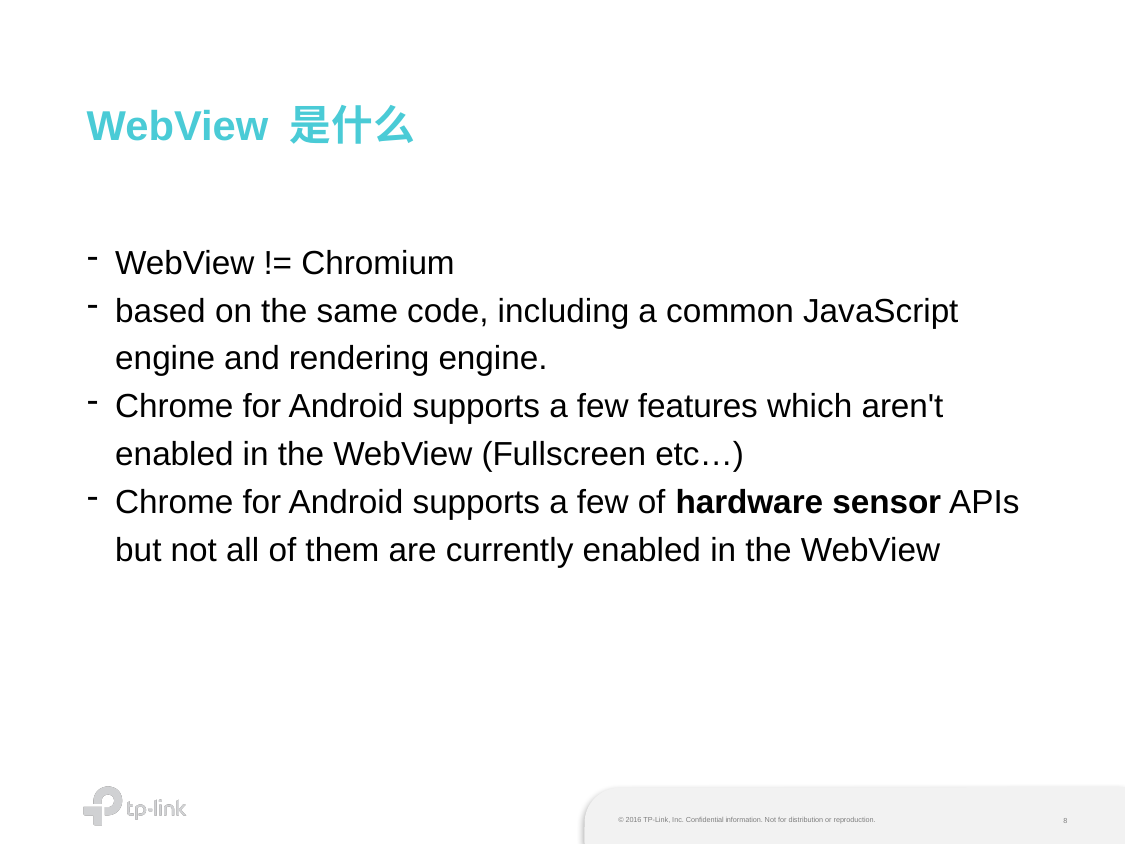

# WebView 是什么
WebView != Chromium
based on the same code, including a common JavaScript engine and rendering engine.
Chrome for Android supports a few features which aren't enabled in the WebView (Fullscreen etc…)
Chrome for Android supports a few of hardware sensor APIs but not all of them are currently enabled in the WebView